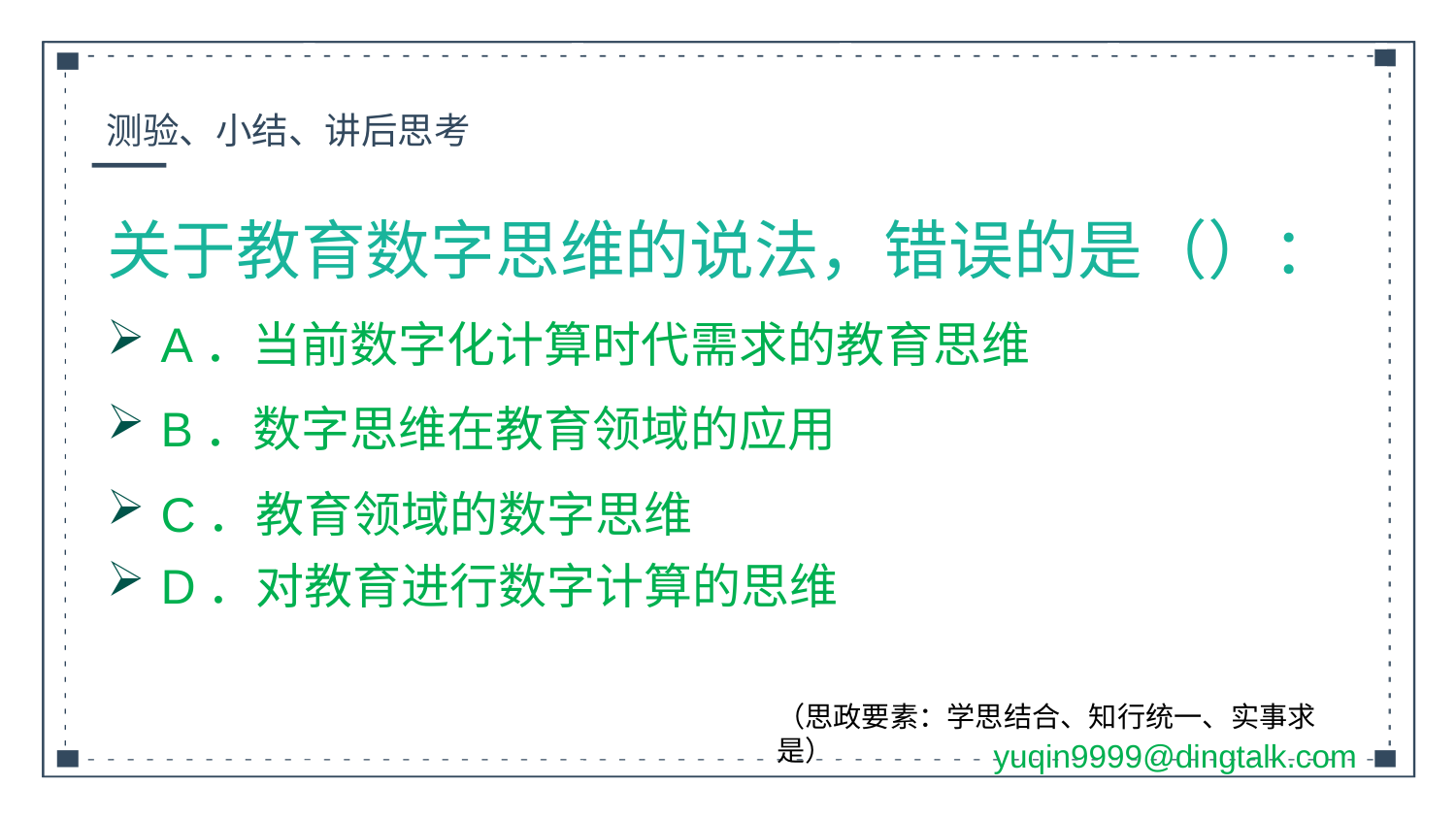

测验、小结、讲后思考
关于教育数字思维的说法，错误的是（）：
A．当前数字化计算时代需求的教育思维
B．数字思维在教育领域的应用
C．教育领域的数字思维
D．对教育进行数字计算的思维
（思政要素：学思结合、知行统一、实事求是）